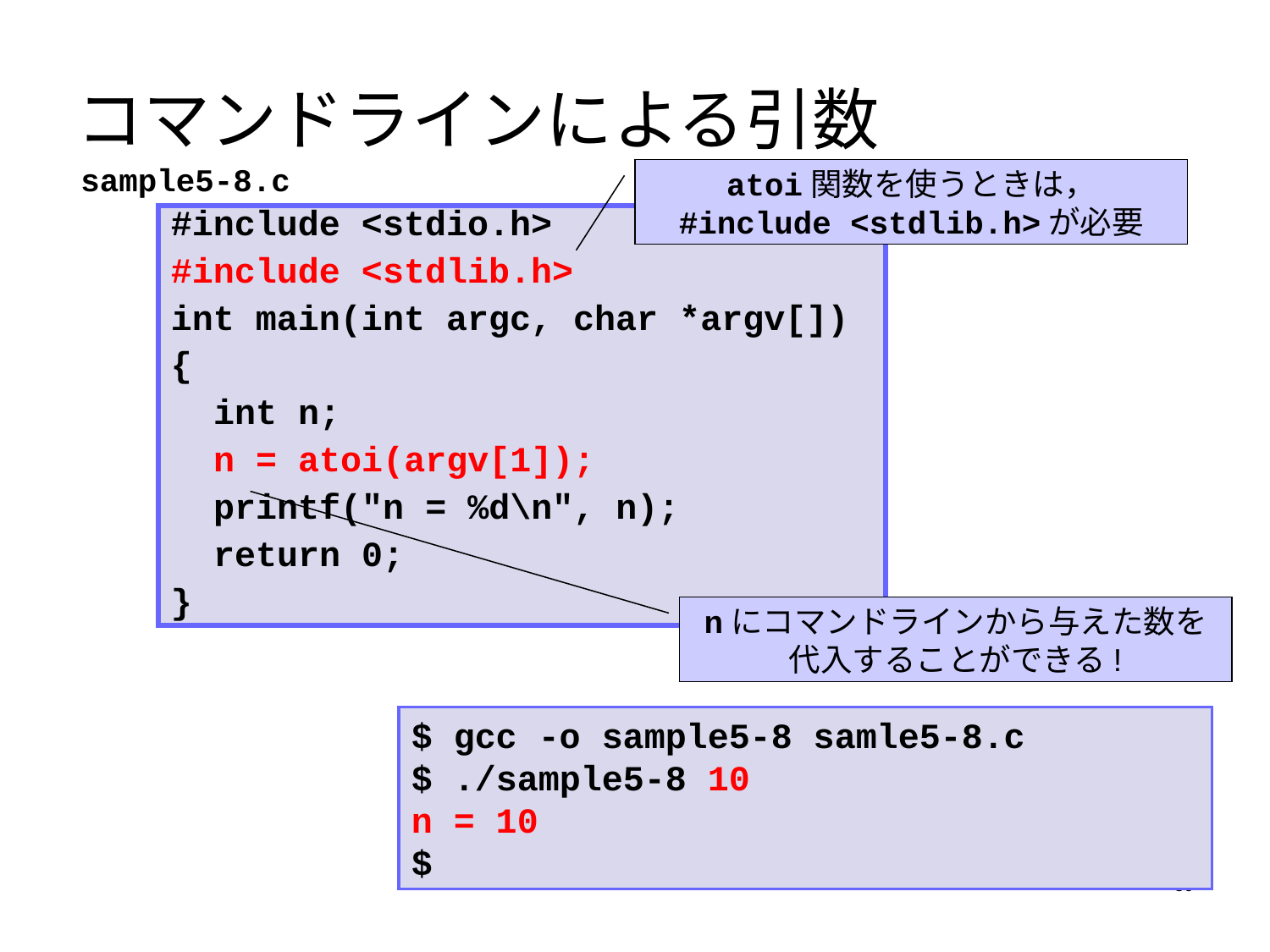

# コマンドラインによる引数
sample5-8.c
atoi関数を使うときは，
#include <stdlib.h>が必要
#include <stdio.h>
#include <stdlib.h>
int main(int argc, char *argv[])
{
  int n;
  n = atoi(argv[1]);
  printf("n = %d\n", n);
  return 0;
}
nにコマンドラインから与えた数を代入することができる!
$ gcc -o sample5-8 samle5-8.c
$ ./sample5-8 10
n = 10
$
59